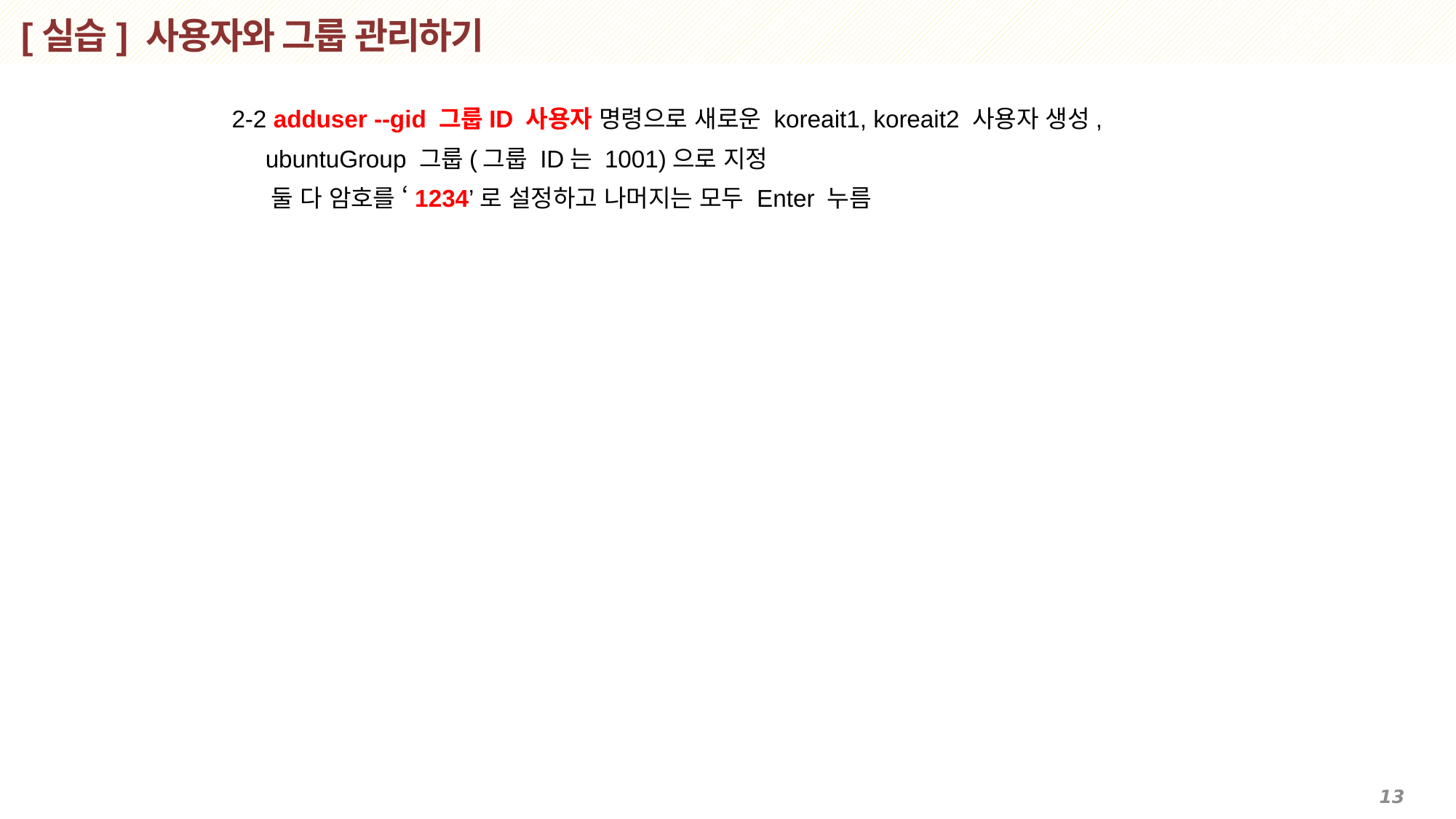

# [실습] 사용자와 그룹 관리하기
   2-2 adduser --gid 그룹ID 사용자 명령으로 새로운 koreait1, koreait2 사용자 생성,
        ubuntuGroup 그룹(그룹 ID는 1001)으로 지정
        둘 다 암호를 ‘1234’로 설정하고 나머지는 모두 Enter 누름